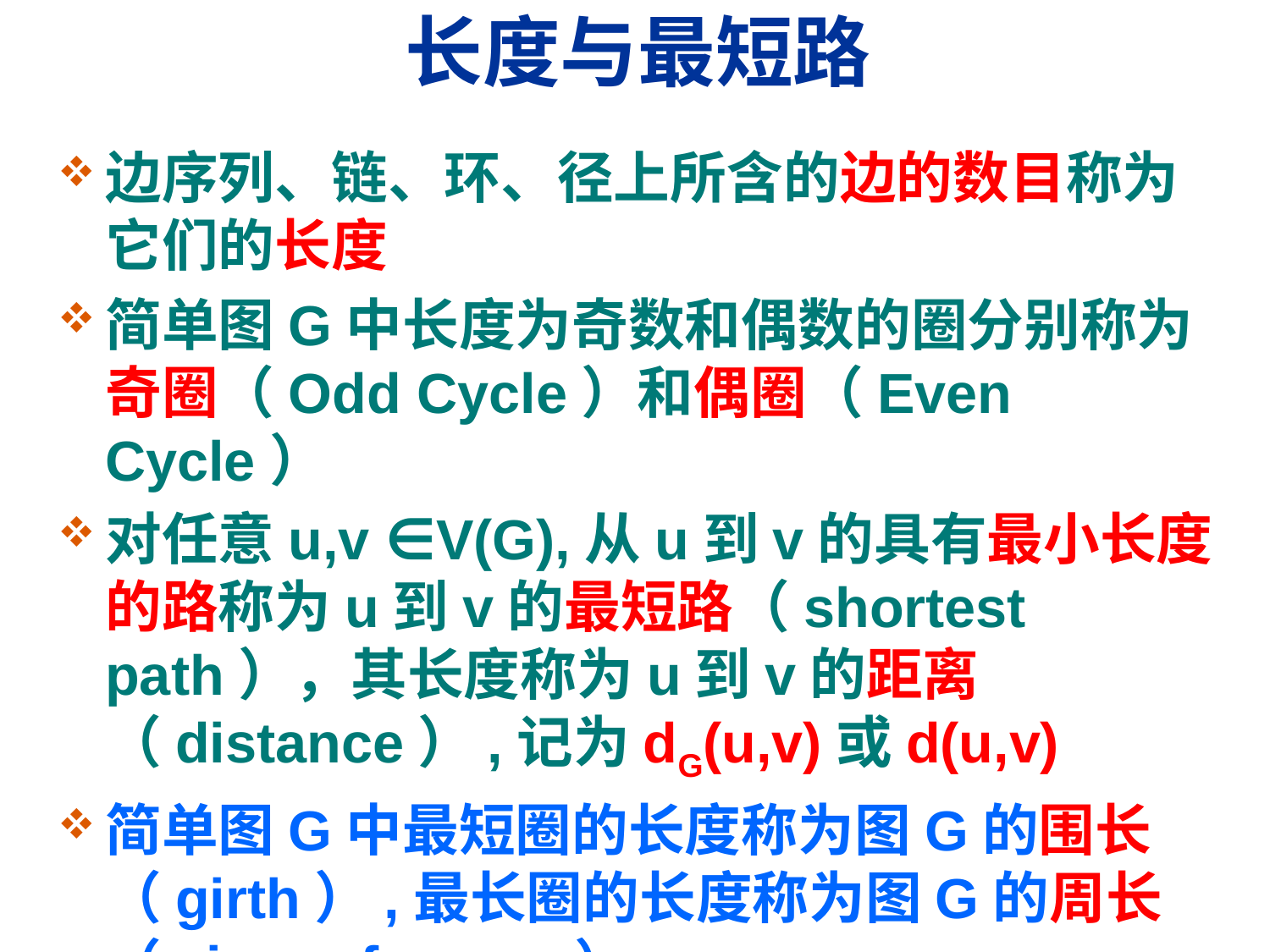

# 长度与最短路
边序列、链、环、径上所含的边的数目称为它们的长度
简单图G中长度为奇数和偶数的圈分别称为奇圈（Odd Cycle）和偶圈（Even Cycle）
对任意u,v ∈V(G),从u到v的具有最小长度的路称为u到v的最短路（shortest path），其长度称为u到v的距离（distance）,记为dG(u,v)或d(u,v)
简单图G中最短圈的长度称为图G的围长（girth）,最长圈的长度称为图G的周长（circumference）